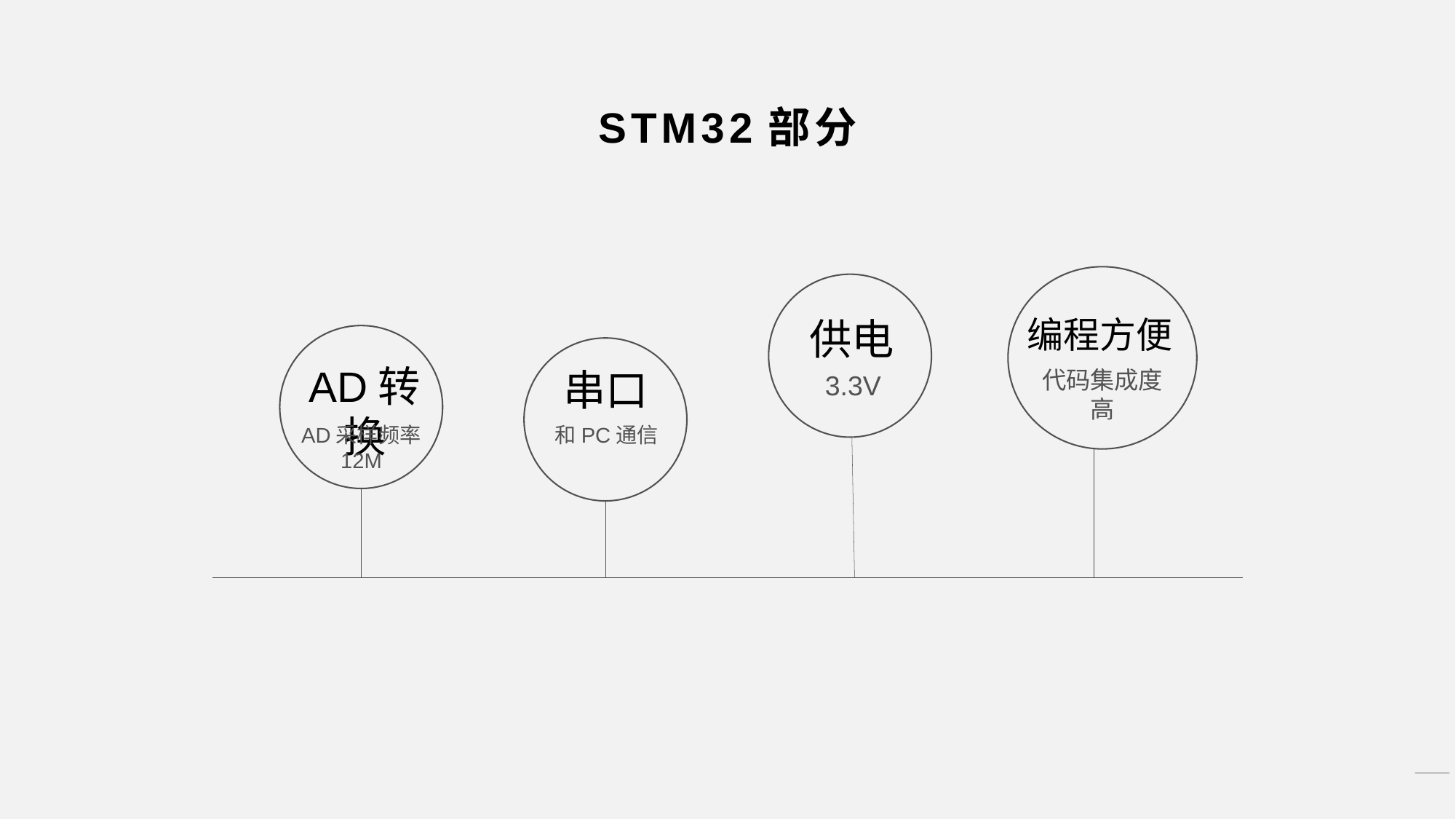

STM32部分

供电
编程方便

AD转换
串口
代码集成度高
3.3V
和PC通信
AD采样频率
12M